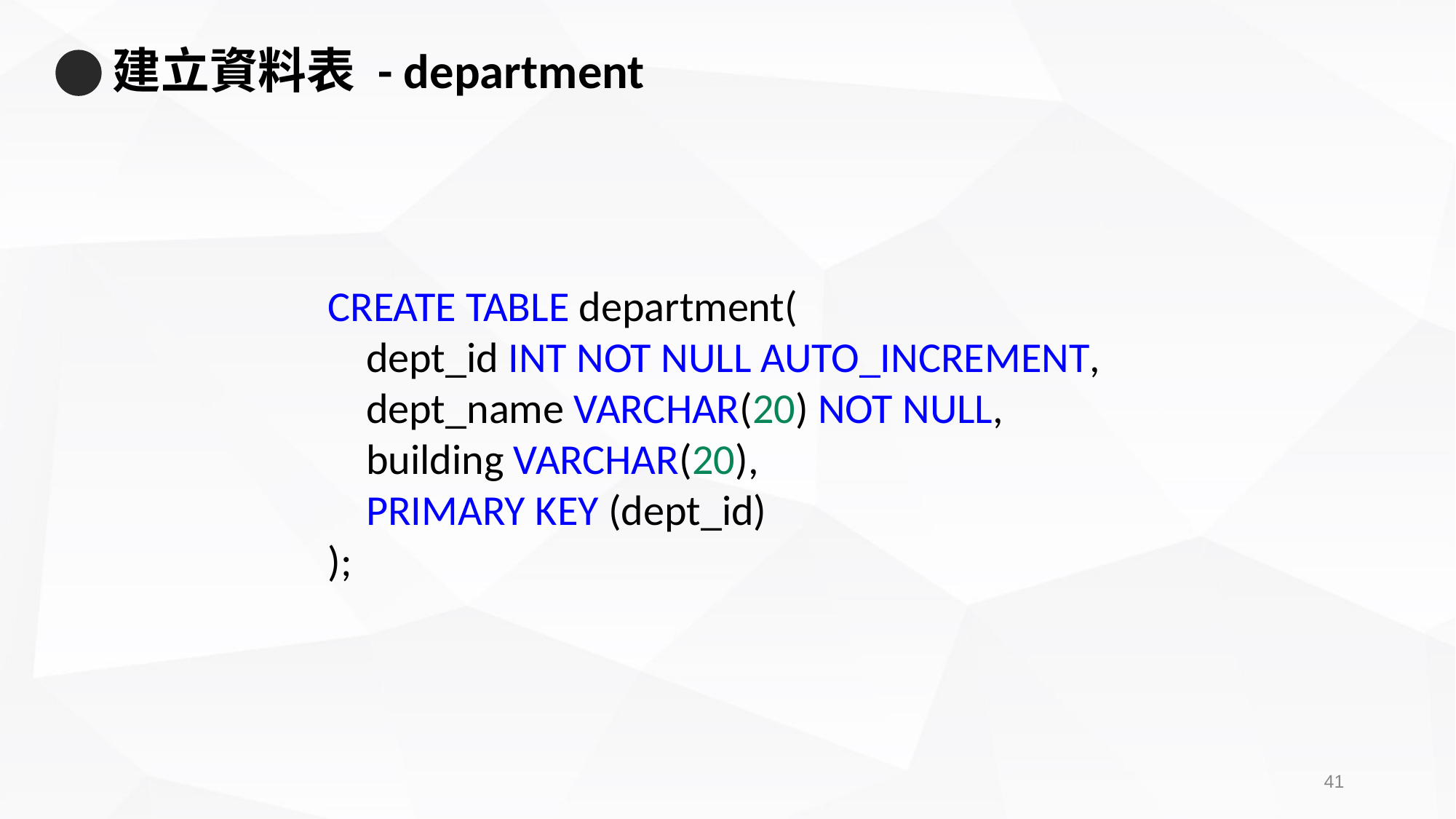

# 建立資料表 - department
CREATE TABLE department(
    dept_id INT NOT NULL AUTO_INCREMENT,
    dept_name VARCHAR(20) NOT NULL,
    building VARCHAR(20),
    PRIMARY KEY (dept_id)
);
41